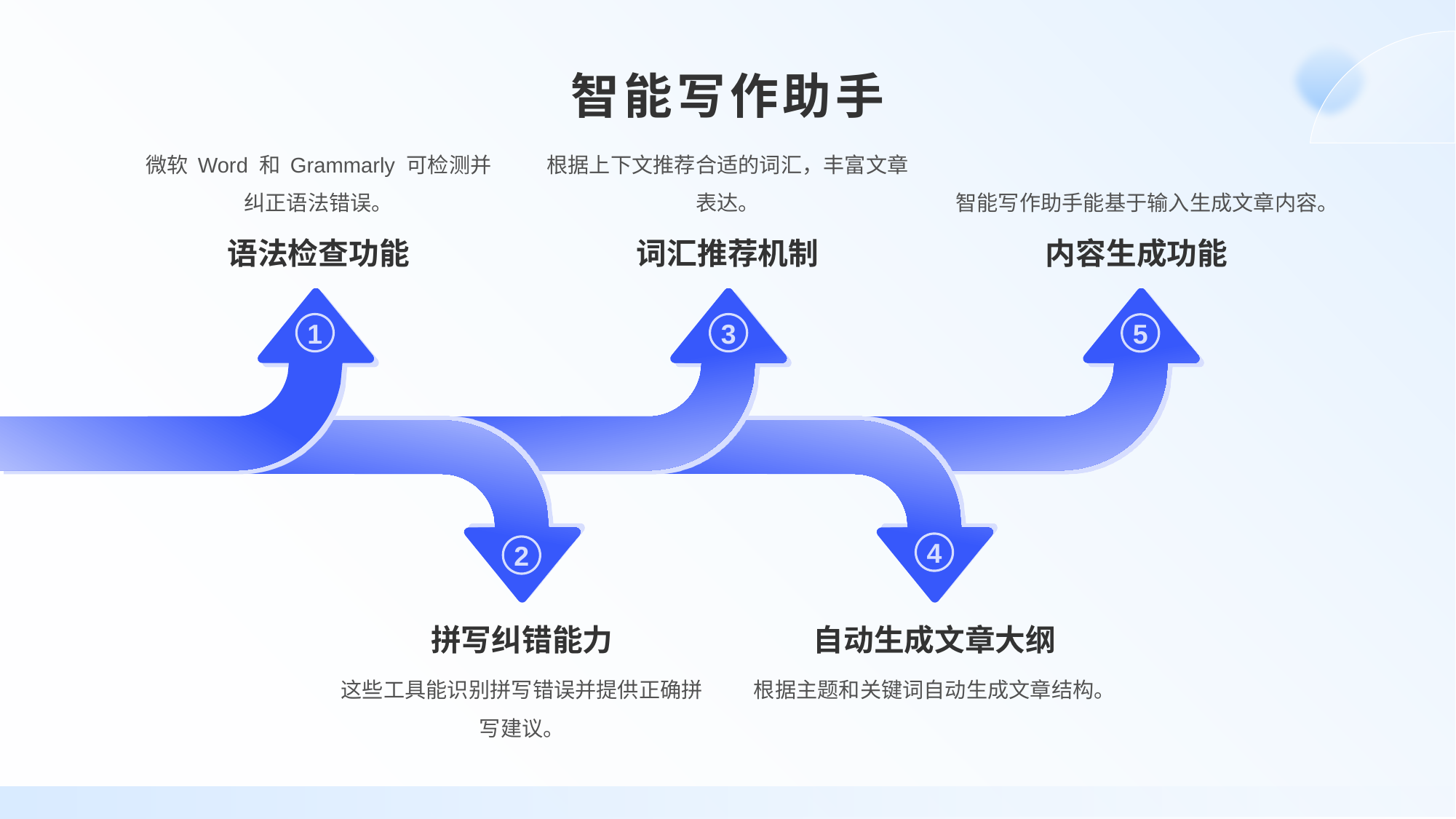

智能写作助手
微软 Word 和 Grammarly 可检测并纠正语法错误。
根据上下文推荐合适的词汇，丰富文章表达。
智能写作助手能基于输入生成文章内容。
语法检查功能
词汇推荐机制
内容生成功能

1
3
5

4
2
拼写纠错能力
自动生成文章大纲
这些工具能识别拼写错误并提供正确拼写建议。
根据主题和关键词自动生成文章结构。